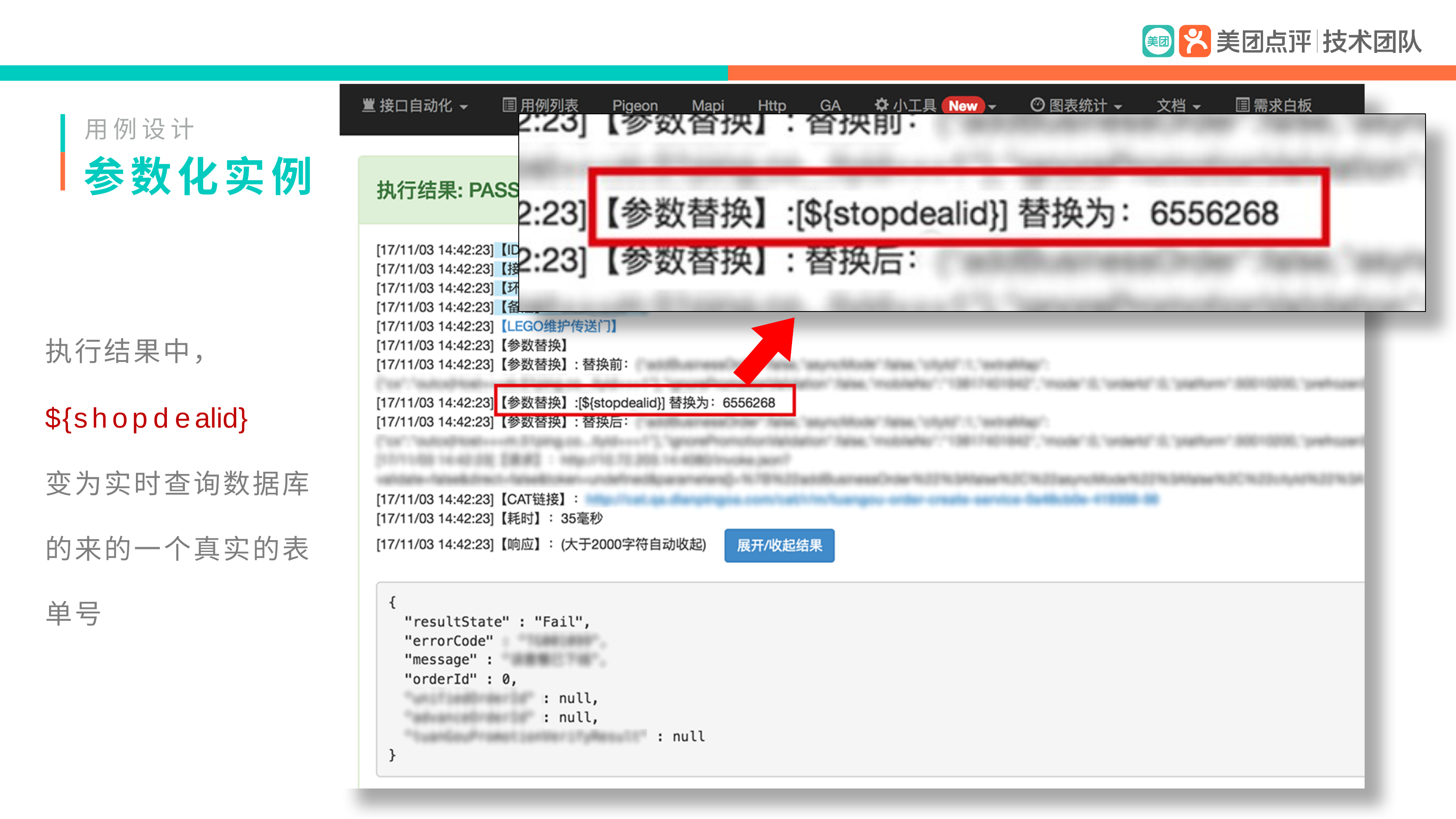

用例设计
# 参数化实例

执行结果中，

${shopdealid}
变为实时查询数据库 的来的一个真实的表 单号